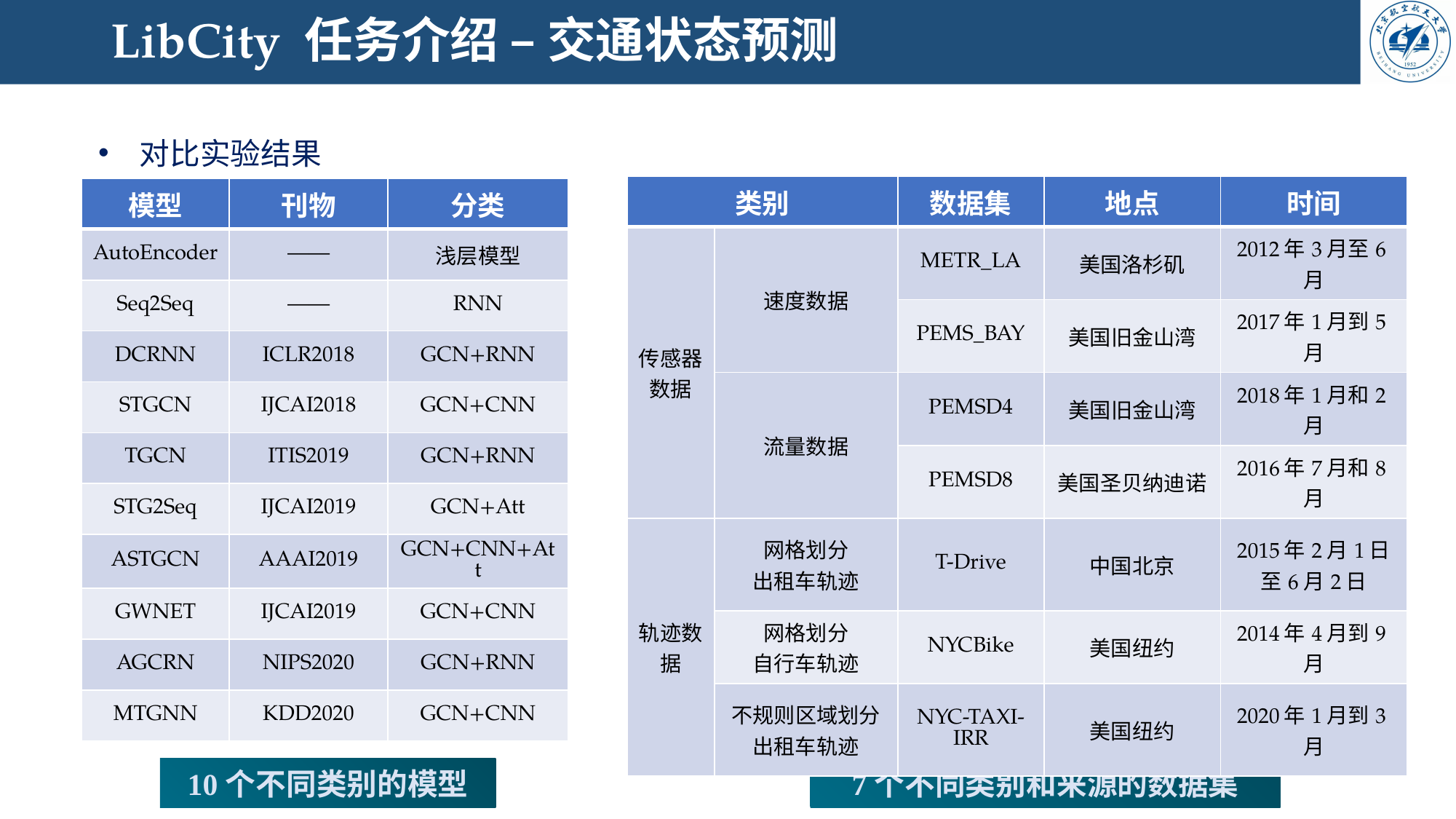

# LibCity 任务介绍 – 交通状态预测
对比实验结果
| 类别 | 类别 | 数据集 | 地点 | 时间 |
| --- | --- | --- | --- | --- |
| 传感器数据 | 速度数据 | METR\_LA | 美国洛杉矶 | 2012年3月至6月 |
|  |  | PEMS\_BAY | 美国旧金山湾 | 2017年1月到5月 |
|  | 流量数据 | PEMSD4 | 美国旧金山湾 | 2018年1月和2月 |
|  |  | PEMSD8 | 美国圣贝纳迪诺 | 2016年7月和8月 |
| 轨迹数据 | 网格划分 出租车轨迹 | T-Drive | 中国北京 | 2015年2月1日至6月2日 |
|  | 网格划分 自行车轨迹 | NYCBike | 美国纽约 | 2014年4月到9月 |
|  | 不规则区域划分 出租车轨迹 | NYC-TAXI-IRR | 美国纽约 | 2020年1月到3月 |
| 模型 | 刊物 | 分类 |
| --- | --- | --- |
| AutoEncoder | —— | 浅层模型 |
| Seq2Seq | —— | RNN |
| DCRNN | ICLR2018 | GCN+RNN |
| STGCN | IJCAI2018 | GCN+CNN |
| TGCN | ITIS2019 | GCN+RNN |
| STG2Seq | IJCAI2019 | GCN+Att |
| ASTGCN | AAAI2019 | GCN+CNN+Att |
| GWNET | IJCAI2019 | GCN+CNN |
| AGCRN | NIPS2020 | GCN+RNN |
| MTGNN | KDD2020 | GCN+CNN |
7个不同类别和来源的数据集
10个不同类别的模型